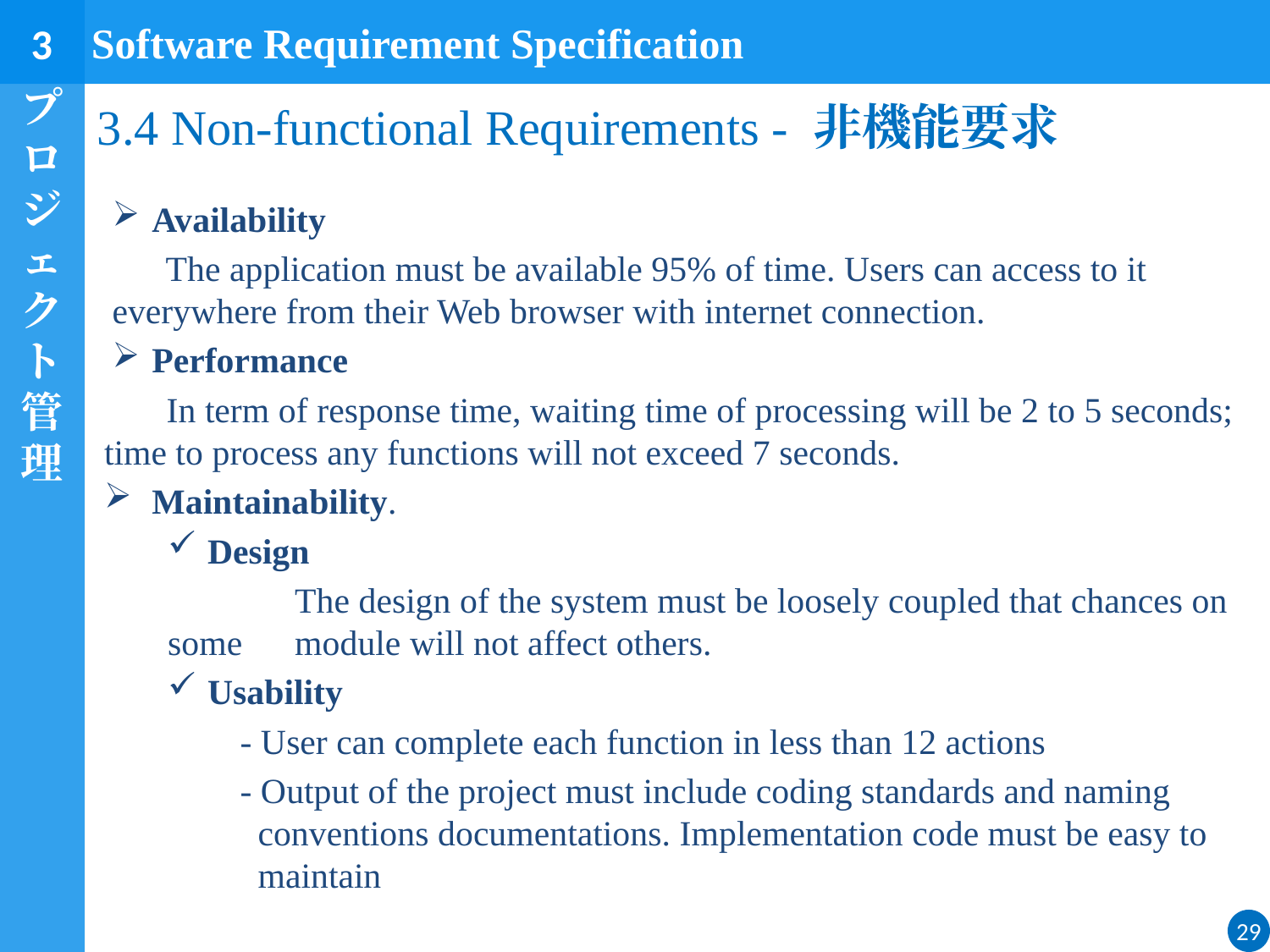

Software Requirement Specification
3
プロジェクト管理
# 3.4 Non-functional Requirements - 非機能要求
Availability
      The application must be available 95% of time. Users can access to it everywhere from their Web browser with internet connection.
Performance
       In term of response time, waiting time of processing will be 2 to 5 seconds; time to process any functions will not exceed 7 seconds.
Maintainability.
Design
	The design of the system must be loosely coupled that chances on some 	module will not affect others.
Usability
   	 - User can complete each function in less than 12 actions
   	 - Output of the project must include coding standards and naming 		   conventions documentations. Implementation code must be easy to 	         	   maintain

29